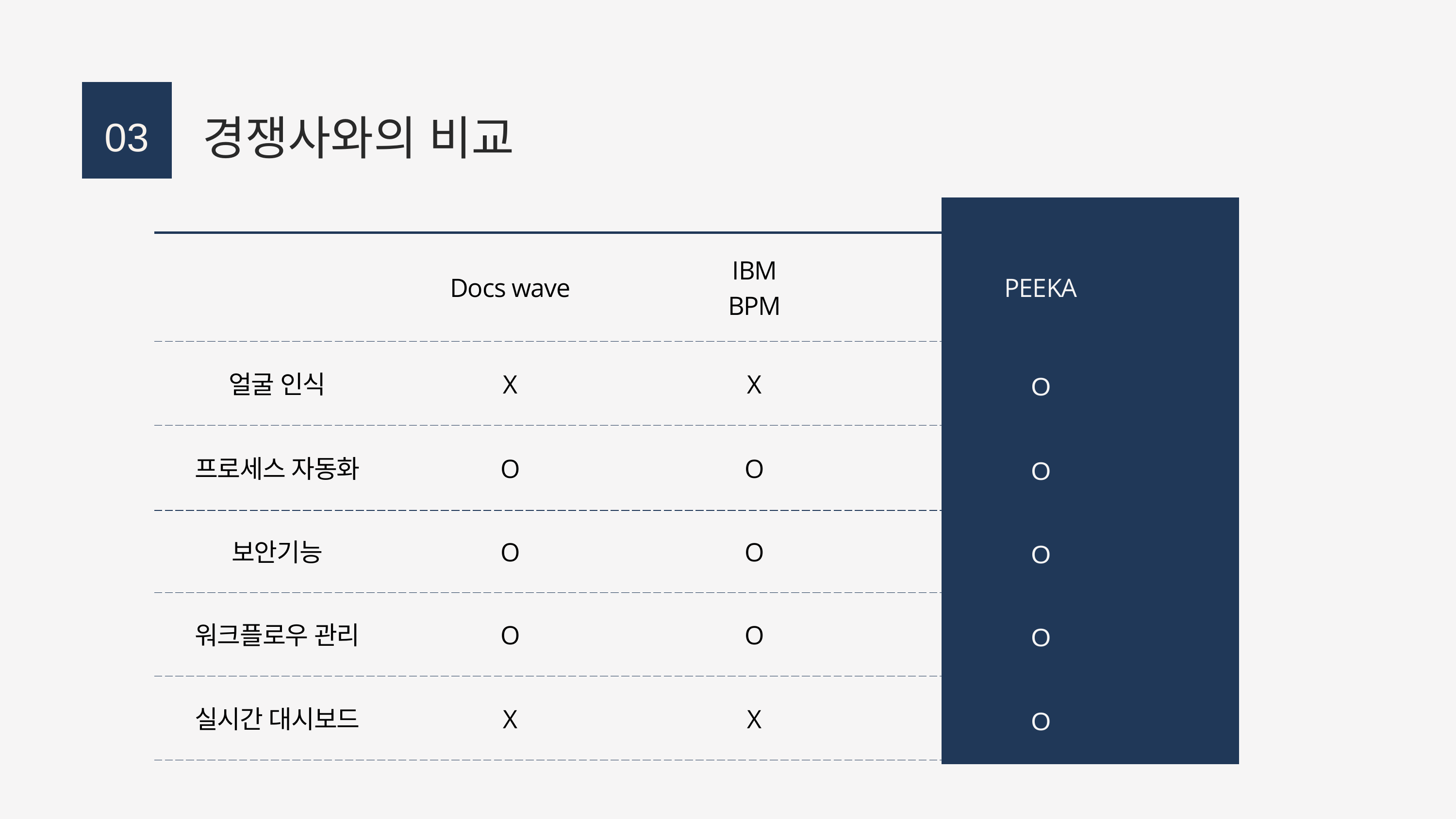

경쟁사와의 비교
03

|  | Docs wave | IBM BPM | PEEKA |
| --- | --- | --- | --- |
| 얼굴 인식 | X | X | O |
| 프로세스 자동화 | O | O | O |
| 보안기능 | O | O | O |
| 워크플로우 관리 | O | O | O |
| 실시간 대시보드 | X | X | O |